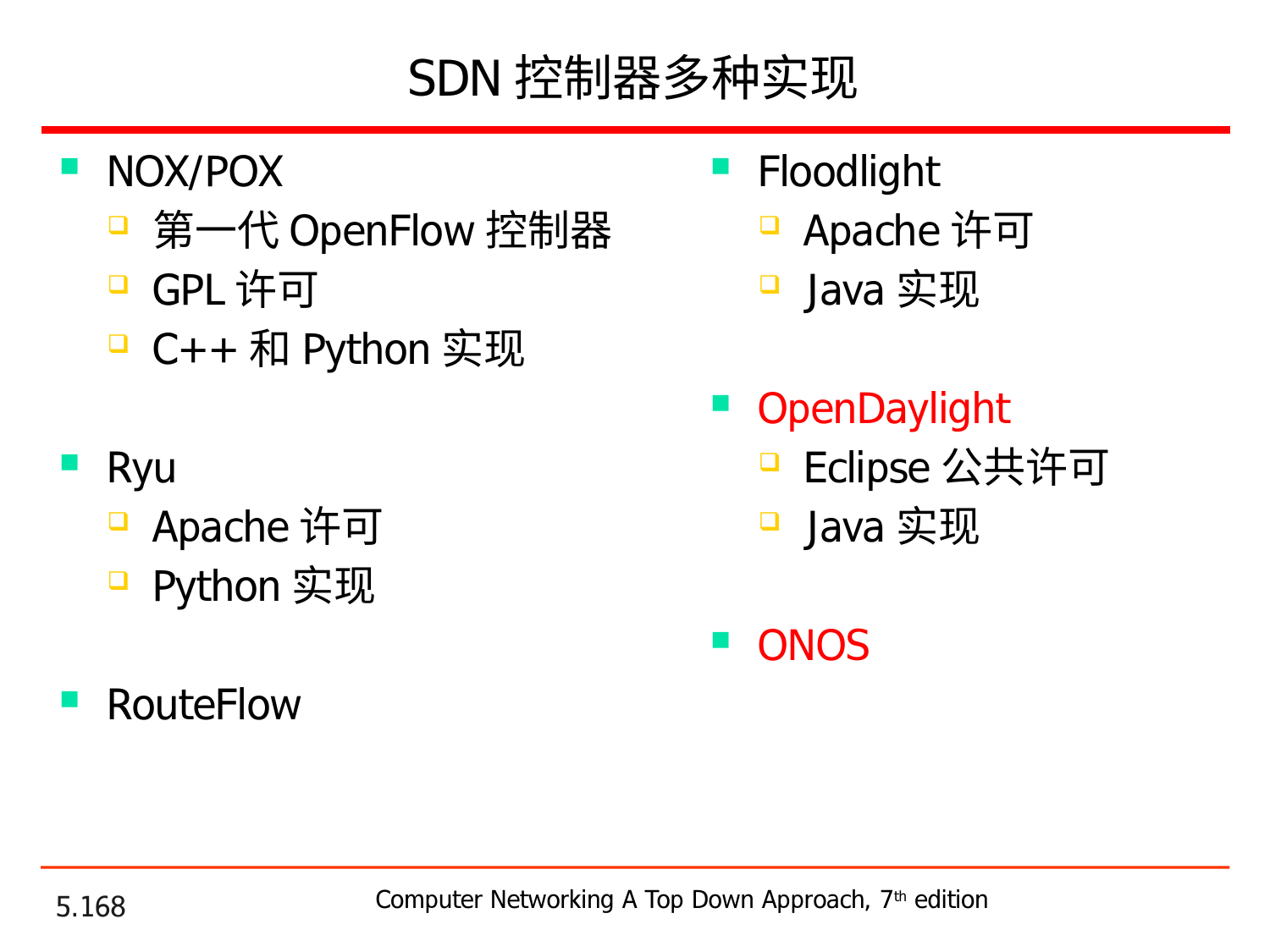

# SDN控制器多种实现
NOX/POX
第一代OpenFlow控制器
GPL许可
C++和Python实现

Ryu
Apache许可
Python实现

RouteFlow
Floodlight
Apache许可
Java实现

OpenDaylight
Eclipse公共许可
Java实现

ONOS